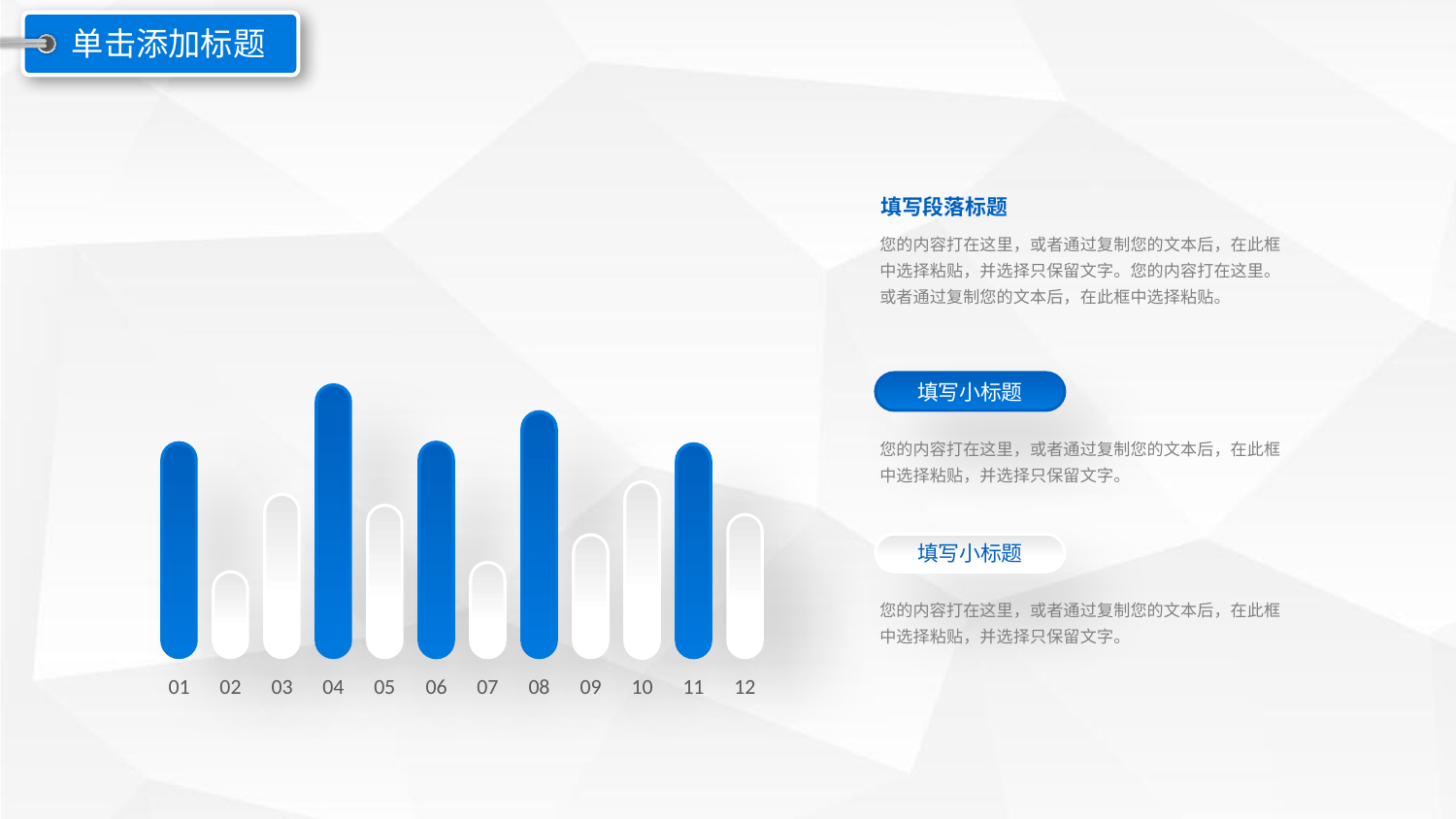

单击添加标题

填写段落标题
您的内容打在这里，或者通过复制您的文本后，在此框中选择粘贴，并选择只保留文字。您的内容打在这里。或者通过复制您的文本后，在此框中选择粘贴。
填写小标题

您的内容打在这里，或者通过复制您的文本后，在此框中选择粘贴，并选择只保留文字。

填写小标题

您的内容打在这里，或者通过复制您的文本后，在此框中选择粘贴，并选择只保留文字。
01
02
03
04
05
06
07
08
09
10
11
12